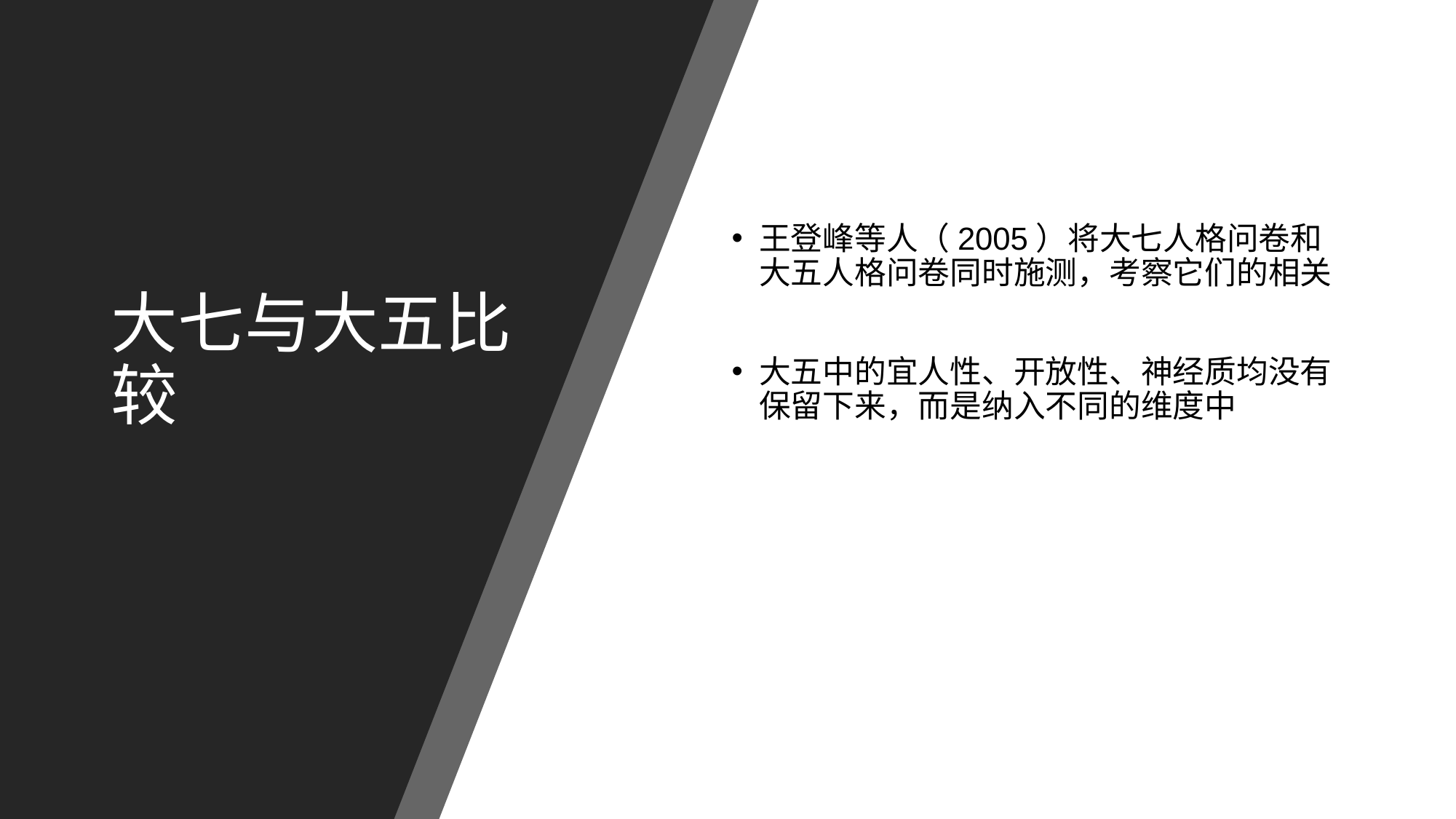

# 大七与大五比较
王登峰等人（2005）将大七人格问卷和大五人格问卷同时施测，考察它们的相关

大五中的宜人性、开放性、神经质均没有保留下来，而是纳入不同的维度中